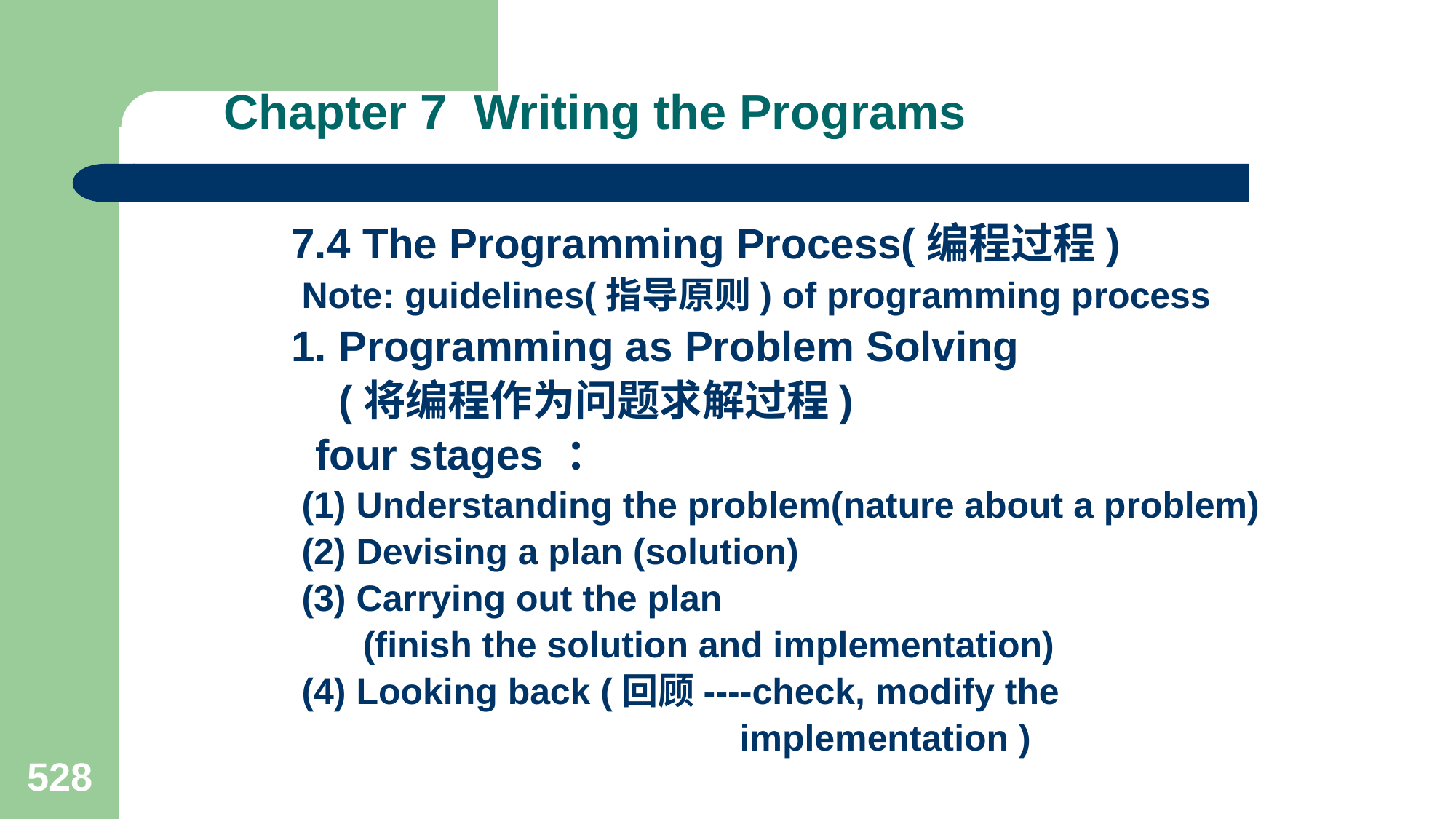

# Chapter 7  Writing the Programs
7.4 The Programming Process(编程过程)
 Note: guidelines(指导原则) of programming process
1. Programming as Problem Solving
    (将编程作为问题求解过程)
  four stages ：
 (1) Understanding the problem(nature about a problem)
 (2) Devising a plan (solution)
 (3) Carrying out the plan
       (finish the solution and implementation)
 (4) Looking back (回顾----check, modify the
                                            implementation )
528